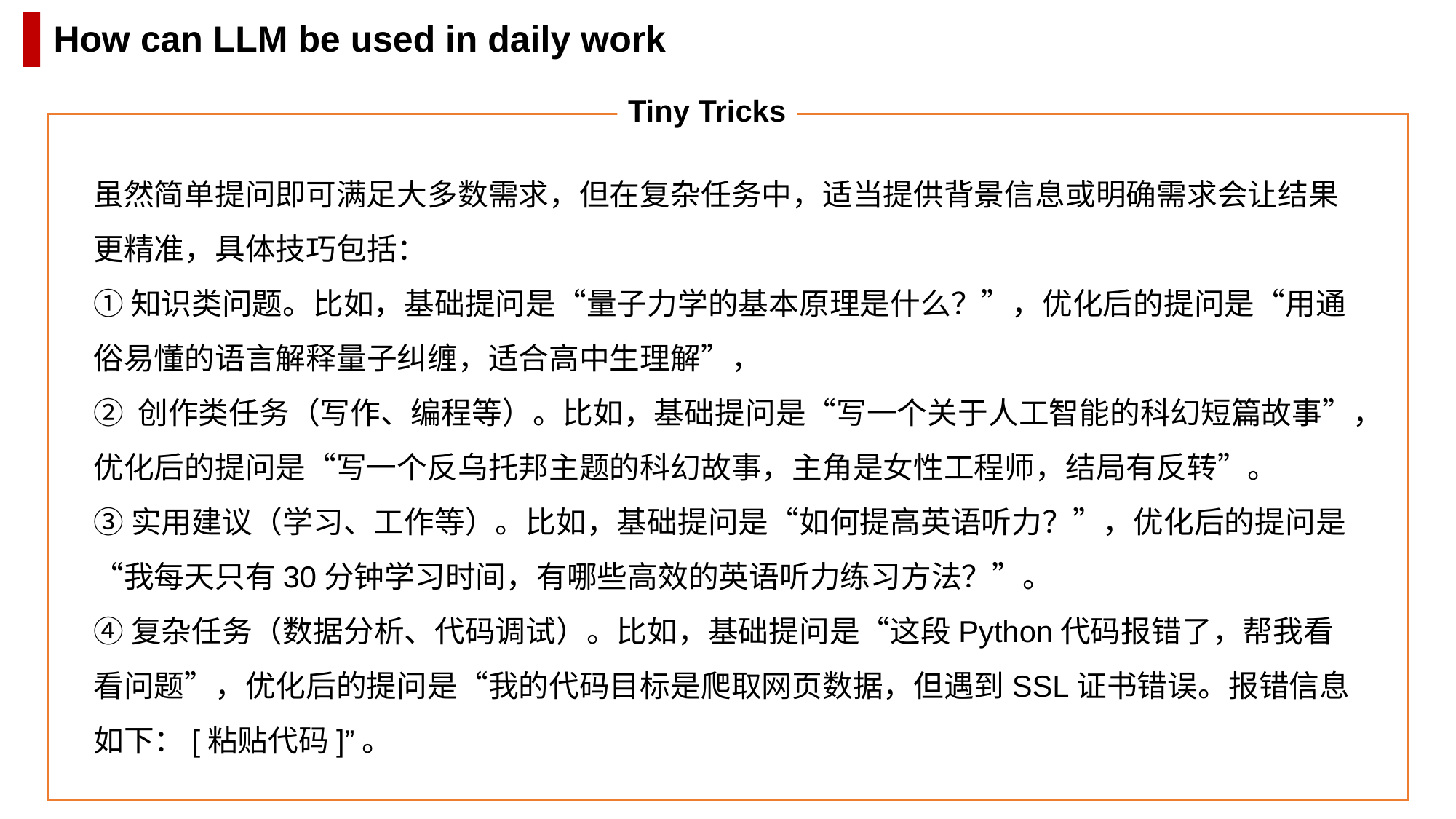

How can LLM be used in daily work

Tiny Tricks
T
虽然简单提问即可满足大多数需求，但在复杂任务中，适当提供背景信息或明确需求会让结果更精准，具体技巧包括：
①知识类问题。比如，基础提问是“量子力学的基本原理是什么？”，优化后的提问是“用通俗易懂的语言解释量子纠缠，适合高中生理解”，
② 创作类任务（写作、编程等）。比如，基础提问是“写一个关于人工智能的科幻短篇故事”，优化后的提问是“写一个反乌托邦主题的科幻故事，主角是女性工程师，结局有反转”。
③实用建议（学习、工作等）。比如，基础提问是“如何提高英语听力？”，优化后的提问是“我每天只有30分钟学习时间，有哪些高效的英语听力练习方法？”。
④复杂任务（数据分析、代码调试）。比如，基础提问是“这段Python代码报错了，帮我看看问题”，优化后的提问是“我的代码目标是爬取网页数据，但遇到SSL证书错误。报错信息如下：[粘贴代码]”。